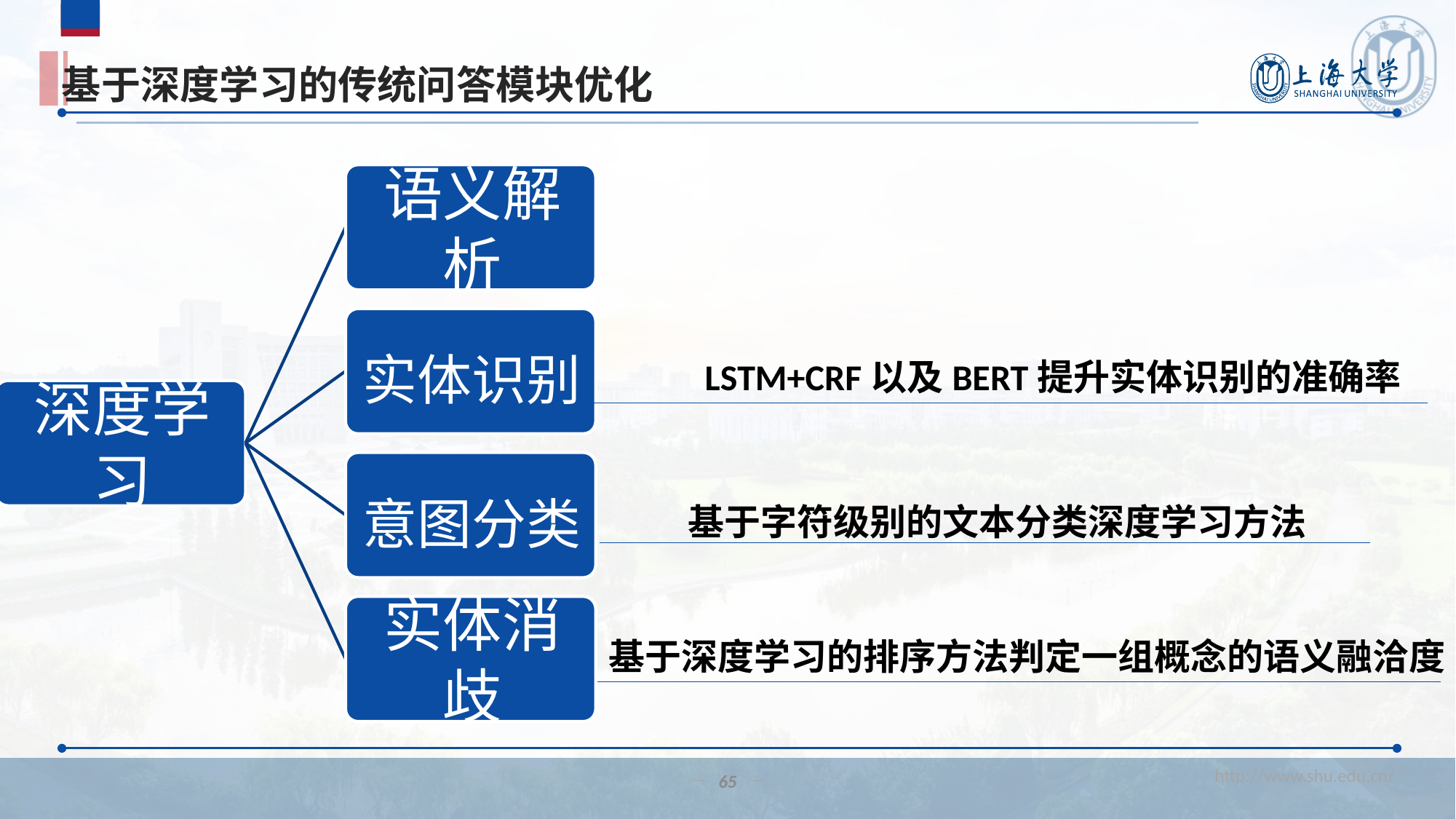

# 基于深度学习的传统问答模块优化
深度学习

语义解析

实体消歧
实体识别
LSTM+CRF以及BERT提升实体识别的准确率
意图分类
基于字符级别的文本分类深度学习方法
基于深度学习的排序方法判定一组概念的语义融洽度
65